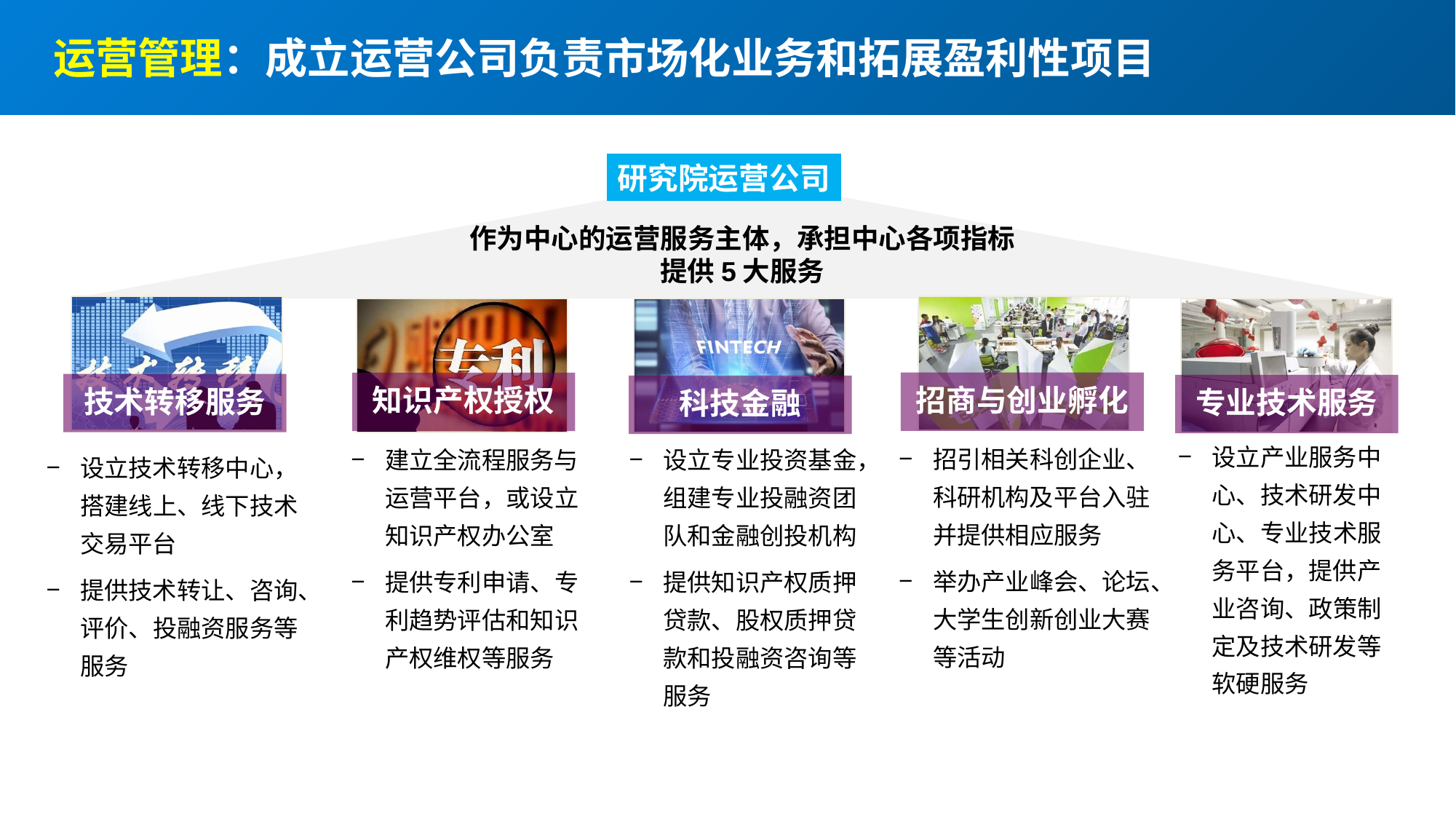

运营管理：成立运营公司负责市场化业务和拓展盈利性项目

研究院运营公司

作为中心的运营服务主体，承担中心各项指标
提供5大服务

招商与创业孵化
知识产权授权
技术转移服务
专业技术服务
科技金融
设立产业服务中心、技术研发中心、专业技术服务平台，提供产业咨询、政策制定及技术研发等软硬服务
招引相关科创企业、科研机构及平台入驻并提供相应服务
举办产业峰会、论坛、大学生创新创业大赛等活动
建立全流程服务与运营平台，或设立知识产权办公室
提供专利申请、专利趋势评估和知识产权维权等服务
设立专业投资基金，组建专业投融资团队和金融创投机构
提供知识产权质押贷款、股权质押贷款和投融资咨询等服务
设立技术转移中心，搭建线上、线下技术交易平台
提供技术转让、咨询、评价、投融资服务等服务